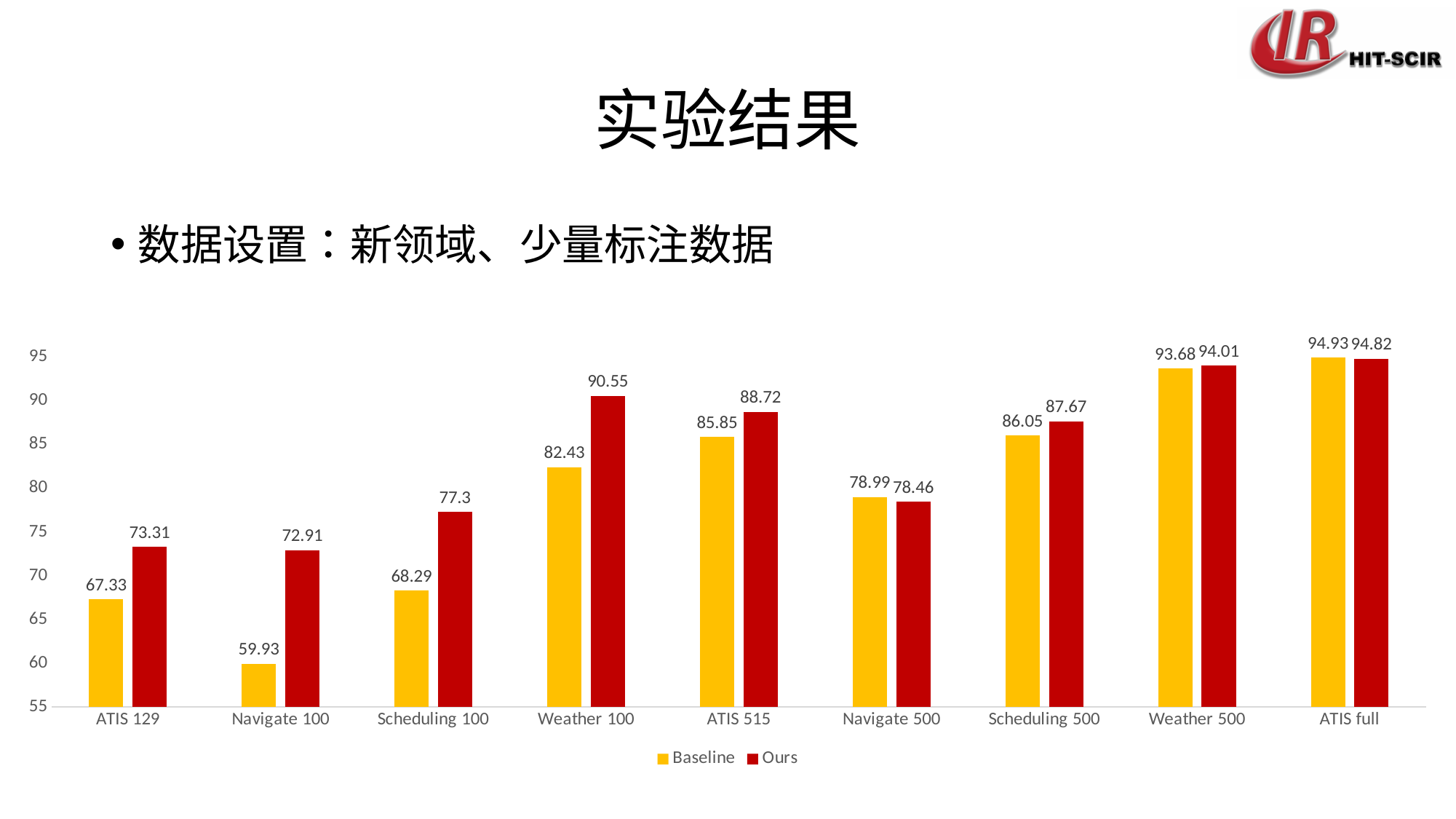

# 实验结果
数据设置：新领域、少量标注数据

### Chart

| Category | Baseline | Ours |
|---|---|---|
| ATIS 129 | 67.33 | 73.31 |
| Navigate 100 | 59.93 | 72.91 |
| Scheduling 100 | 68.29 | 77.3 |
| Weather 100 | 82.43 | 90.55 |
| ATIS 515 | 85.85 | 88.72 |
| Navigate 500 | 78.99 | 78.46 |
| Scheduling 500 | 86.05 | 87.67 |
| Weather 500 | 93.68 | 94.01 |
| ATIS full | 94.93 | 94.82 |